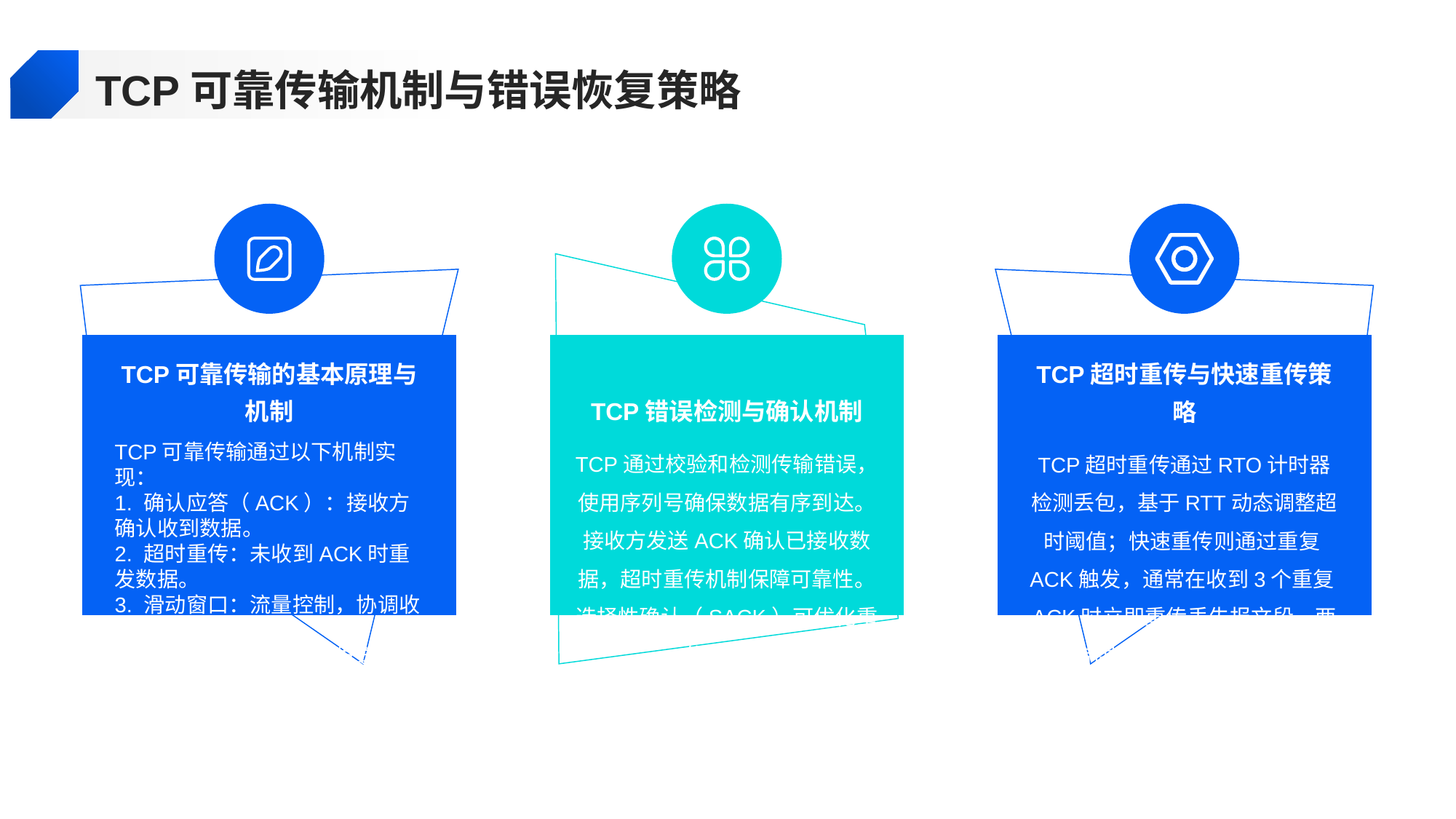

TCP可靠传输机制与错误恢复策略

TCP可靠传输的基本原理与机制
TCP错误检测与确认机制
TCP超时重传与快速重传策略
TCP可靠传输通过以下机制实现：
1. 确认应答（ACK）：接收方确认收到数据。
2. 超时重传：未收到ACK时重发数据。
3. 滑动窗口：流量控制，协调收发速率。
4. 拥塞控制：动态调整发送速率避免网络过载。
5. 序号与确认号：确保数据有序、无丢失。
TCP通过校验和检测传输错误，使用序列号确保数据有序到达。接收方发送ACK确认已接收数据，超时重传机制保障可靠性。选择性确认（SACK）可优化重传效率。
TCP超时重传通过RTO计时器检测丢包，基于RTT动态调整超时阈值；快速重传则通过重复ACK触发，通常在收到3个重复ACK时立即重传丢失报文段。两种机制共同保障可靠传输，快速重传能更及时恢复丢包。教学需重点讲解触发条件、实现原理及协同工作机制。